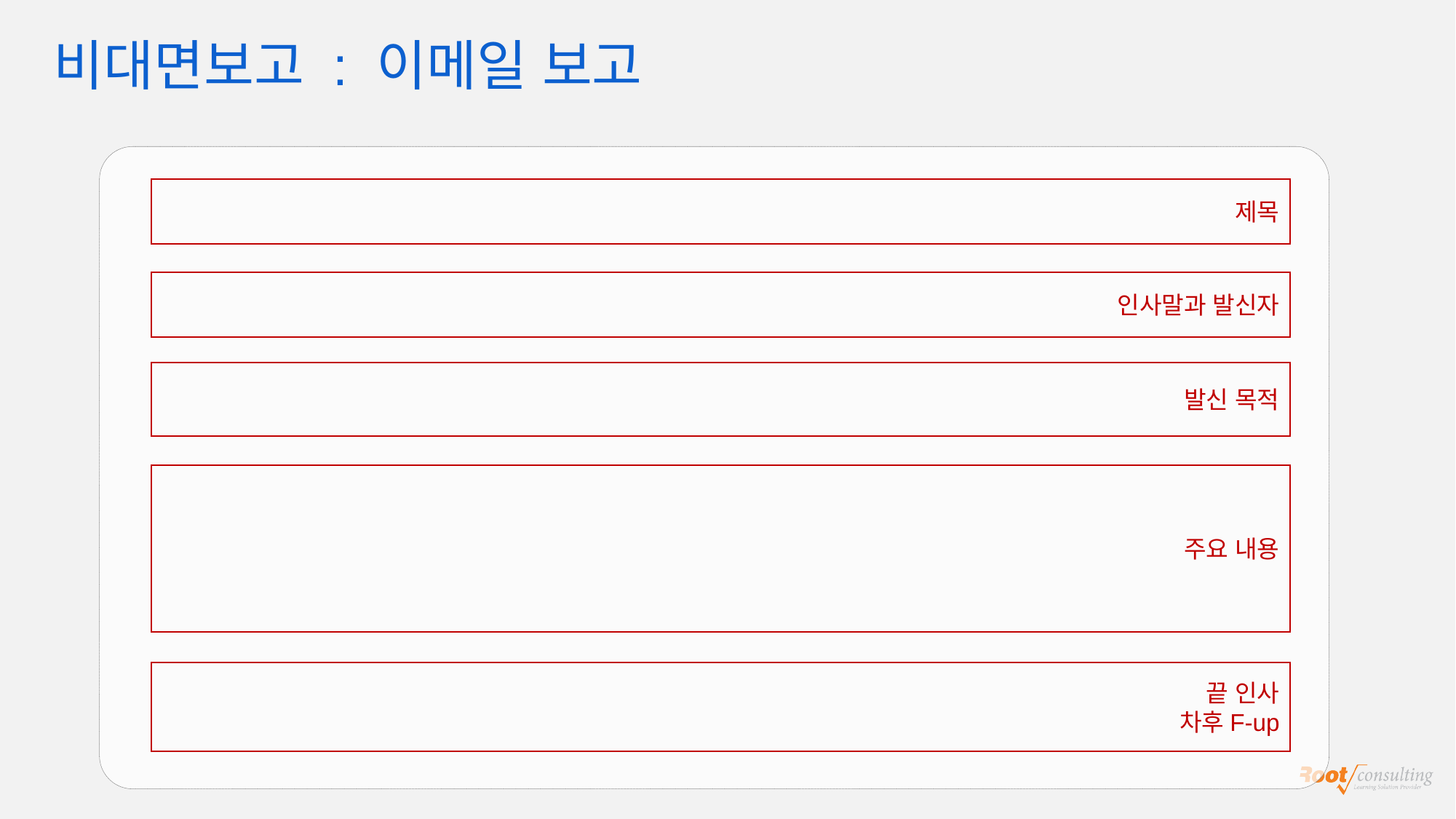

# 비대면보고 : 이메일 보고

제목
인사말과 발신자
발신 목적
주요 내용
끝 인사
차후F-up